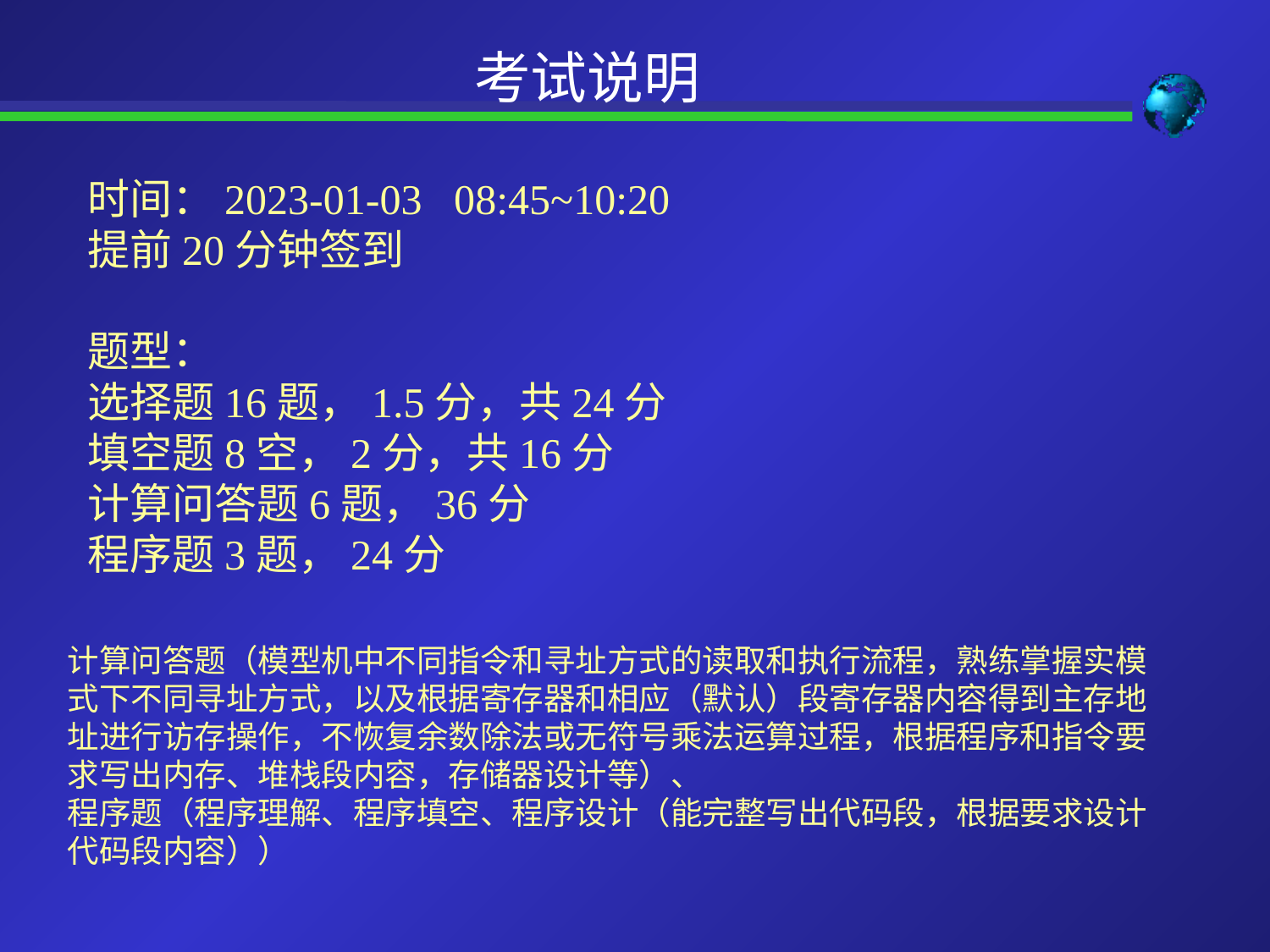

考试说明
时间：2023-01-03   08:45~10:20
提前20分钟签到

题型：
选择题16题，1.5分，共24分
填空题8空，2分，共16分
计算问答题6题，36分
程序题3题，24分
计算问答题（模型机中不同指令和寻址方式的读取和执行流程，熟练掌握实模式下不同寻址方式，以及根据寄存器和相应（默认）段寄存器内容得到主存地址进行访存操作，不恢复余数除法或无符号乘法运算过程，根据程序和指令要求写出内存、堆栈段内容，存储器设计等）、程序题（程序理解、程序填空、程序设计（能完整写出代码段，根据要求设计代码段内容））